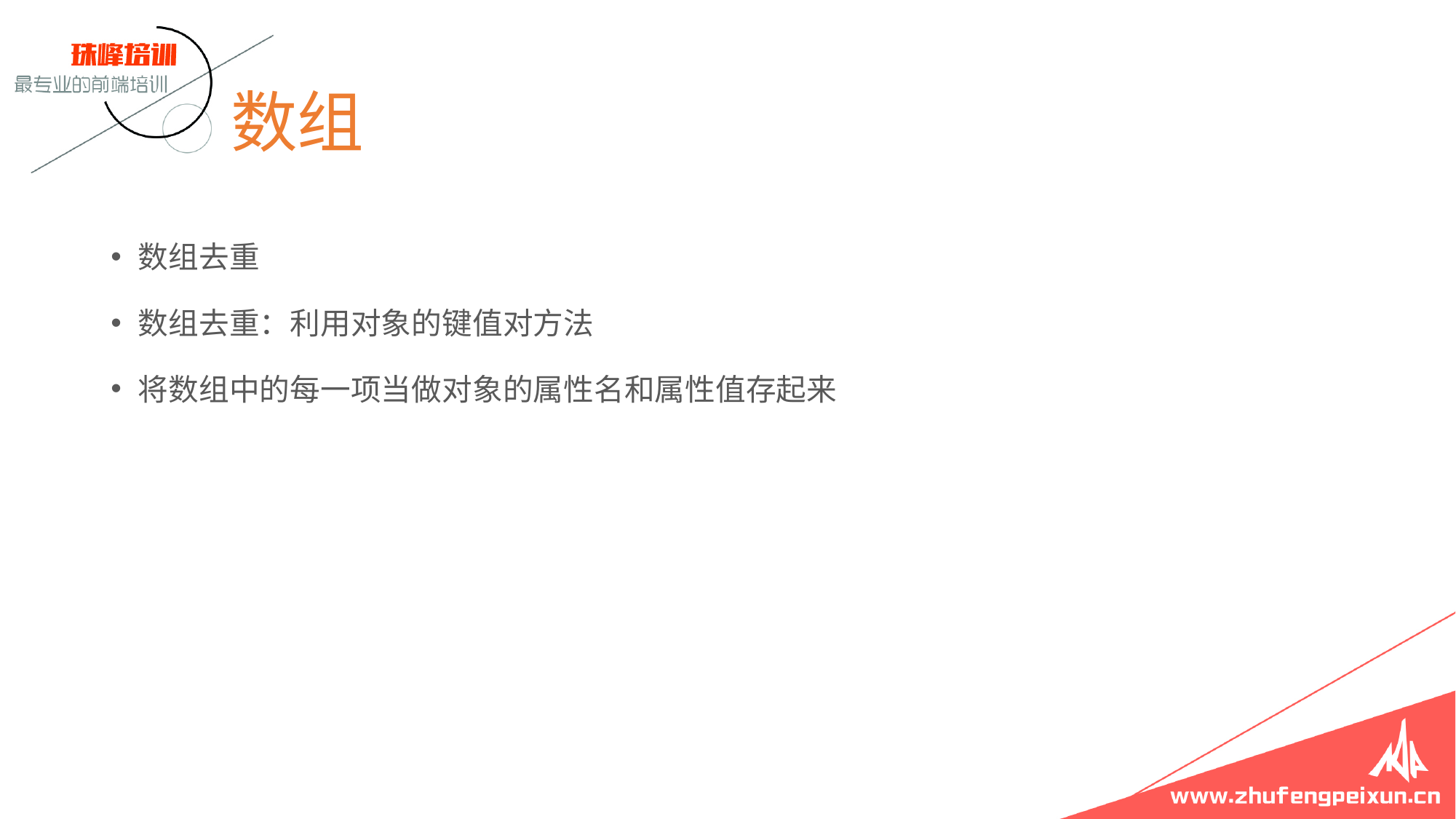

# 数组
数组去重
数组去重：利用对象的键值对方法
将数组中的每一项当做对象的属性名和属性值存起来